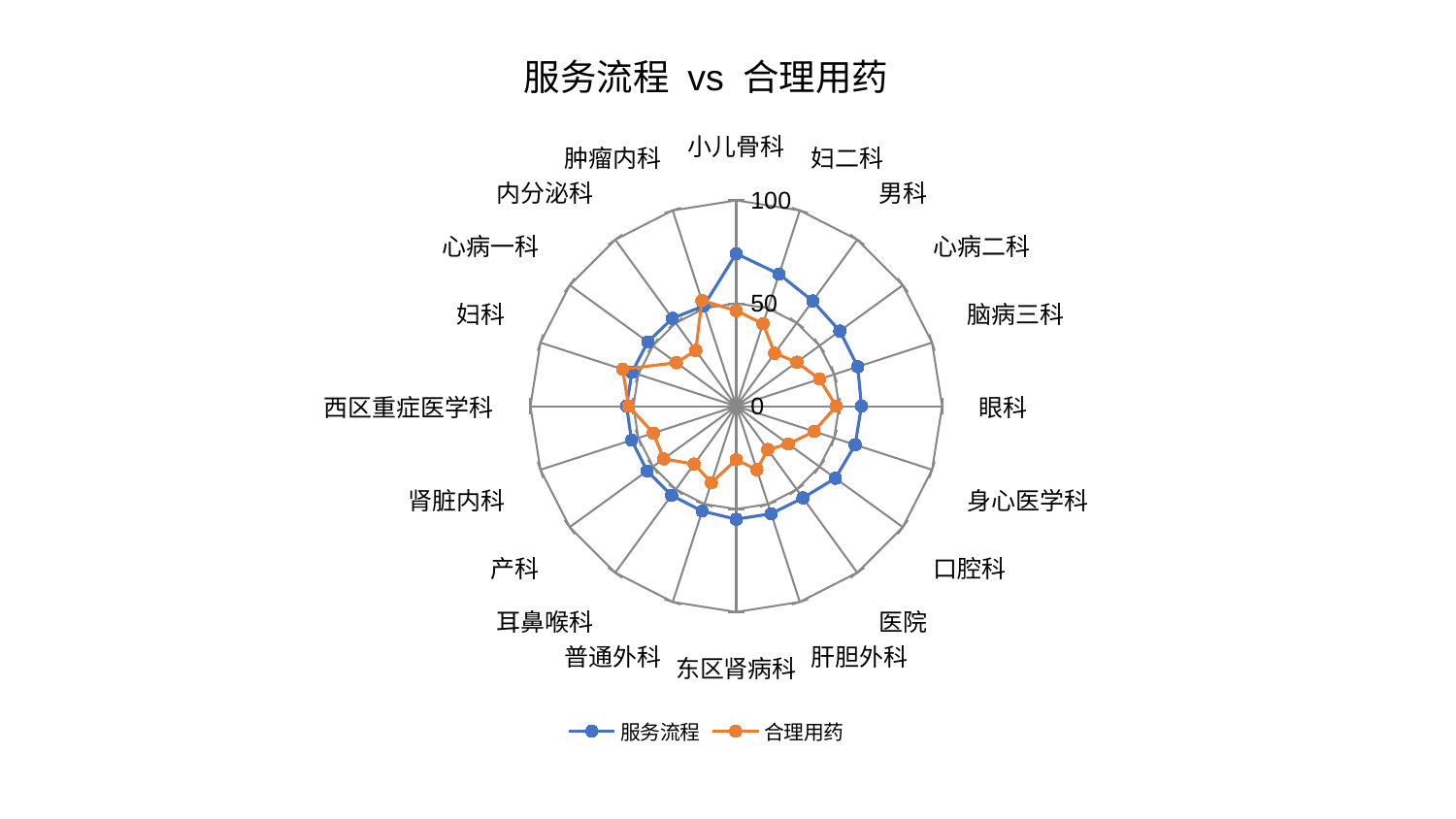

### Chart: 服务流程 vs 合理用药

| Category | 服务流程 | 合理用药 |
|---|---|---|
| 小儿骨科 | 74.14083401355441 | 46.40697778960156 |
| 妇二科 | 67.47077090471318 | 42.10010804123255 |
| 男科 | 63.19929086640925 | 31.783630168363224 |
| 心病二科 | 62.15294932755734 | 36.422151088833786 |
| 脑病三科 | 62.06282744204784 | 42.55651213057146 |
| 眼科 | 60.82759365725351 | 48.50348868994664 |
| 身心医学科 | 60.72508210721912 | 39.77453625182874 |
| 口腔科 | 59.548090373356445 | 31.309109921541683 |
| 医院 | 55.08750570010098 | 26.04370183428815 |
| 肝胆外科 | 54.93924436460026 | 32.437936435819445 |
| 东区肾病科 | 54.931618092149336 | 26.051710003620368 |
| 普通外科 | 53.60099644733454 | 39.1196290794936 |
| 耳鼻喉科 | 53.543426828573864 | 34.775957062345825 |
| 产科 | 53.535702071680845 | 43.582982638822344 |
| 肾脏内科 | 53.470805914791285 | 42.3525709257644 |
| 西区重症医学科 | 53.305734440998926 | 52.267178547215565 |
| 妇科 | 53.275736926263335 | 58.034525888603994 |
| 心病一科 | 53.10329383659775 | 35.96374651724452 |
| 内分泌科 | 52.76700309160686 | 33.47418249398445 |
| 肿瘤内科 | 51.224411274481206 | 54.01385774219547 |
57